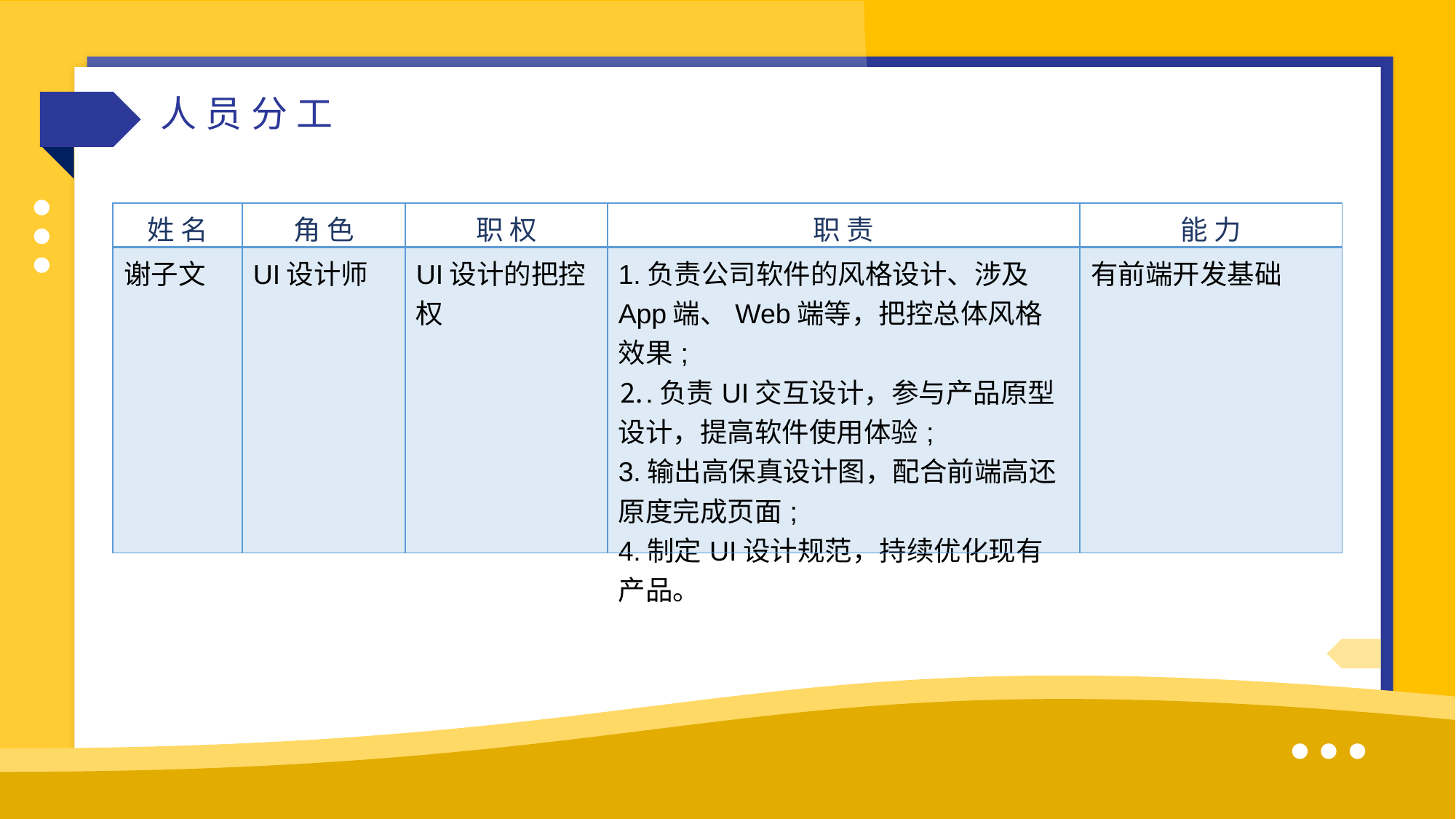

人员分工
| 姓 名 | 角 色 | 职 权 | 职 责 | 能 力 |
| --- | --- | --- | --- | --- |
| 谢子文 | UI设计师 | UI设计的把控权 | 1.负责公司软件的风格设计、涉及App端、Web端等，把控总体风格效果; ⒉.负责UI交互设计，参与产品原型设计，提高软件使用体验; 3.输出高保真设计图，配合前端高还原度完成页面; 4.制定UI设计规范，持续优化现有产品。 | 有前端开发基础 |